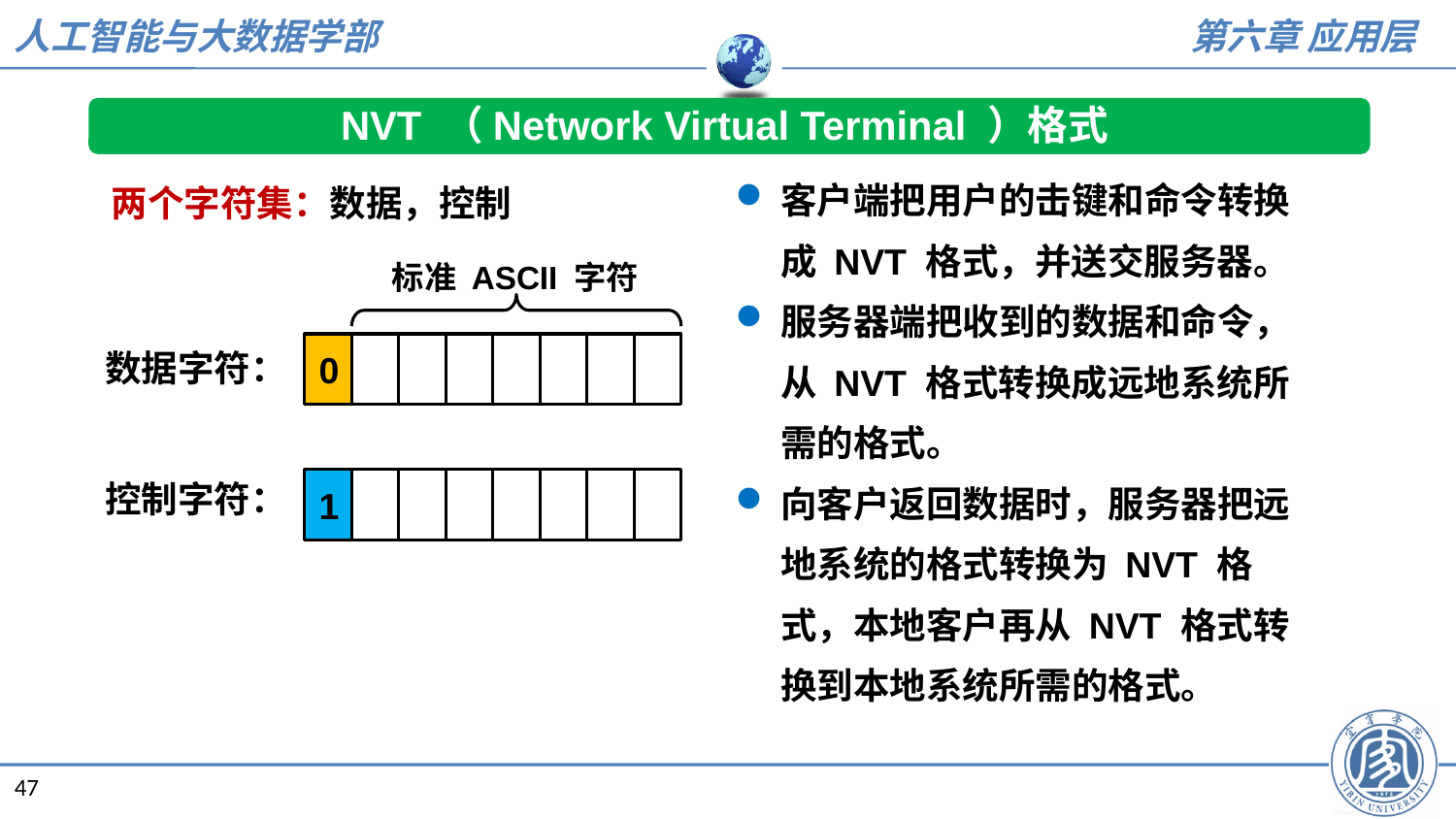

NVT （Network Virtual Terminal ）格式

客户端把用户的击键和命令转换成 NVT 格式，并送交服务器。
服务器端把收到的数据和命令，从 NVT 格式转换成远地系统所需的格式。
向客户返回数据时，服务器把远地系统的格式转换为 NVT 格式，本地客户再从 NVT 格式转换到本地系统所需的格式。
 两个字符集：数据，控制

标准 ASCII 字符
0

 数据字符：
 控制字符：
1

47